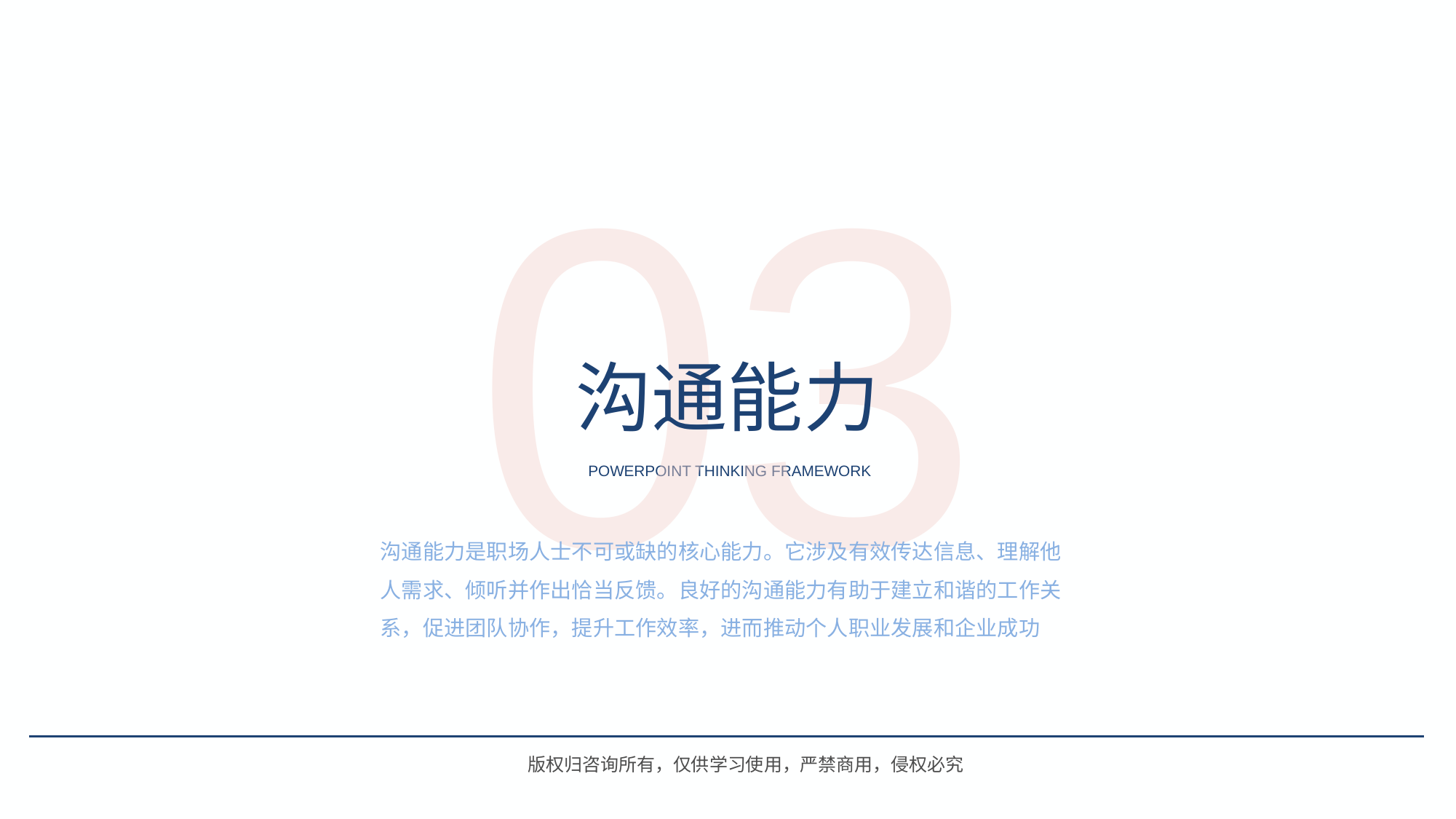

# 03
沟通能力
沟通能力是职场人士不可或缺的核心能力。它涉及有效传达信息、理解他人需求、倾听并作出恰当反馈。良好的沟通能力有助于建立和谐的工作关系，促进团队协作，提升工作效率，进而推动个人职业发展和企业成功